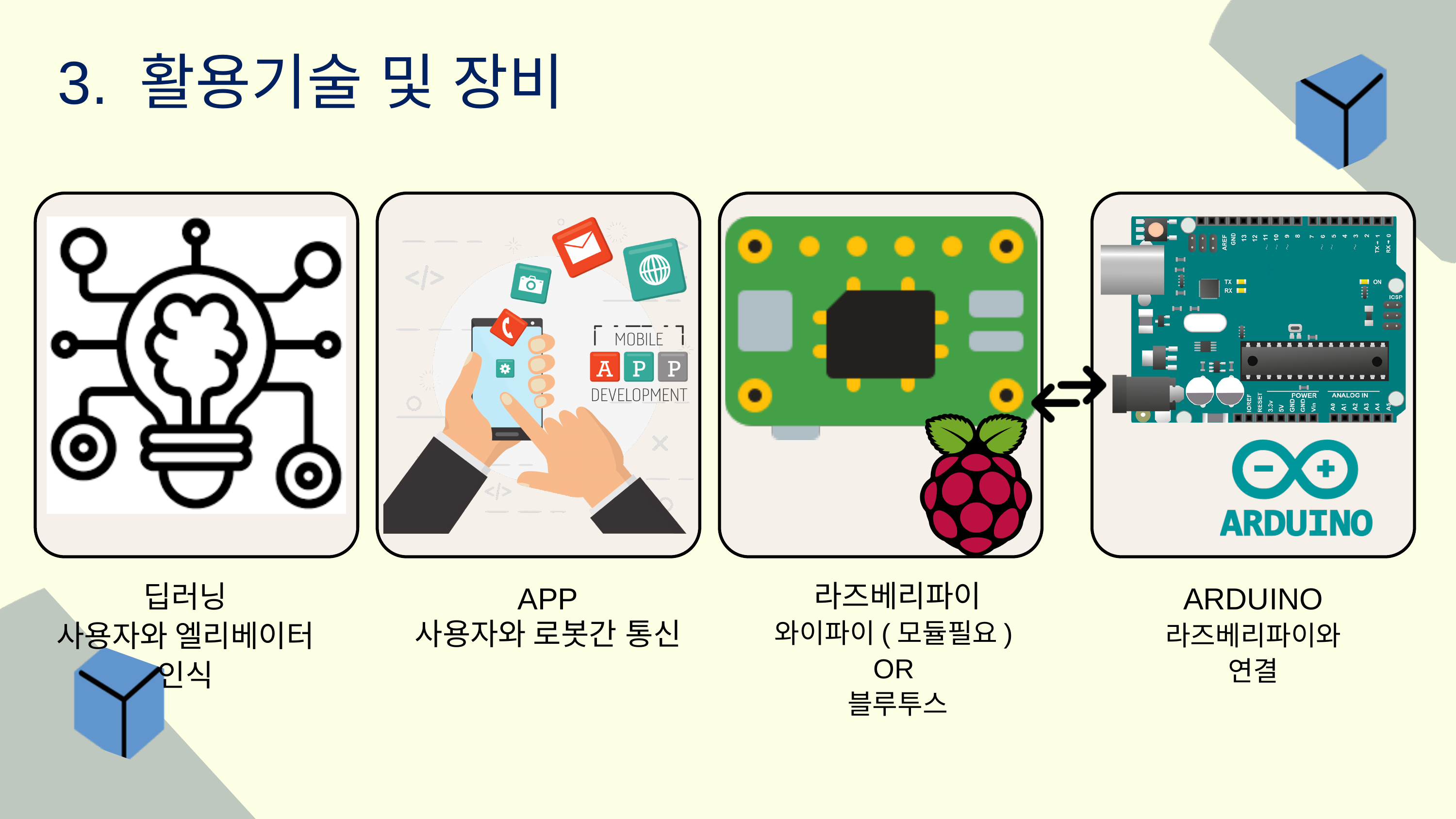

3. 활용기술 및 장비

라즈베리파이
와이파이(모듈필요)
OR
블루투스
딥러닝
사용자와 엘리베이터 인식
APP
사용자와 로봇간 통신
ARDUINO
라즈베리파이와 연결